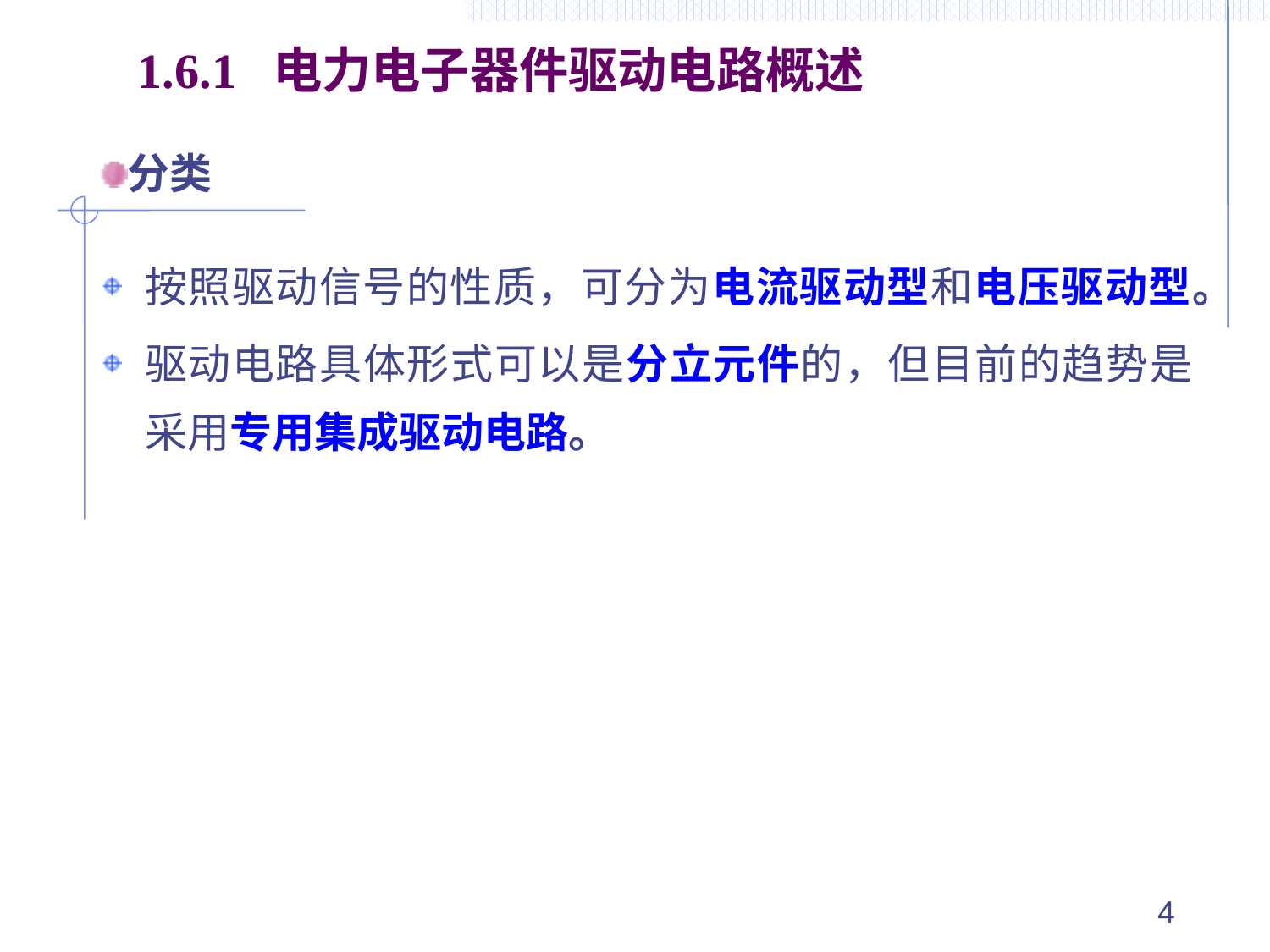

1.6.1  电力电子器件驱动电路概述
分类
按照驱动信号的性质，可分为电流驱动型和电压驱动型。
驱动电路具体形式可以是分立元件的，但目前的趋势是采用专用集成驱动电路。
4